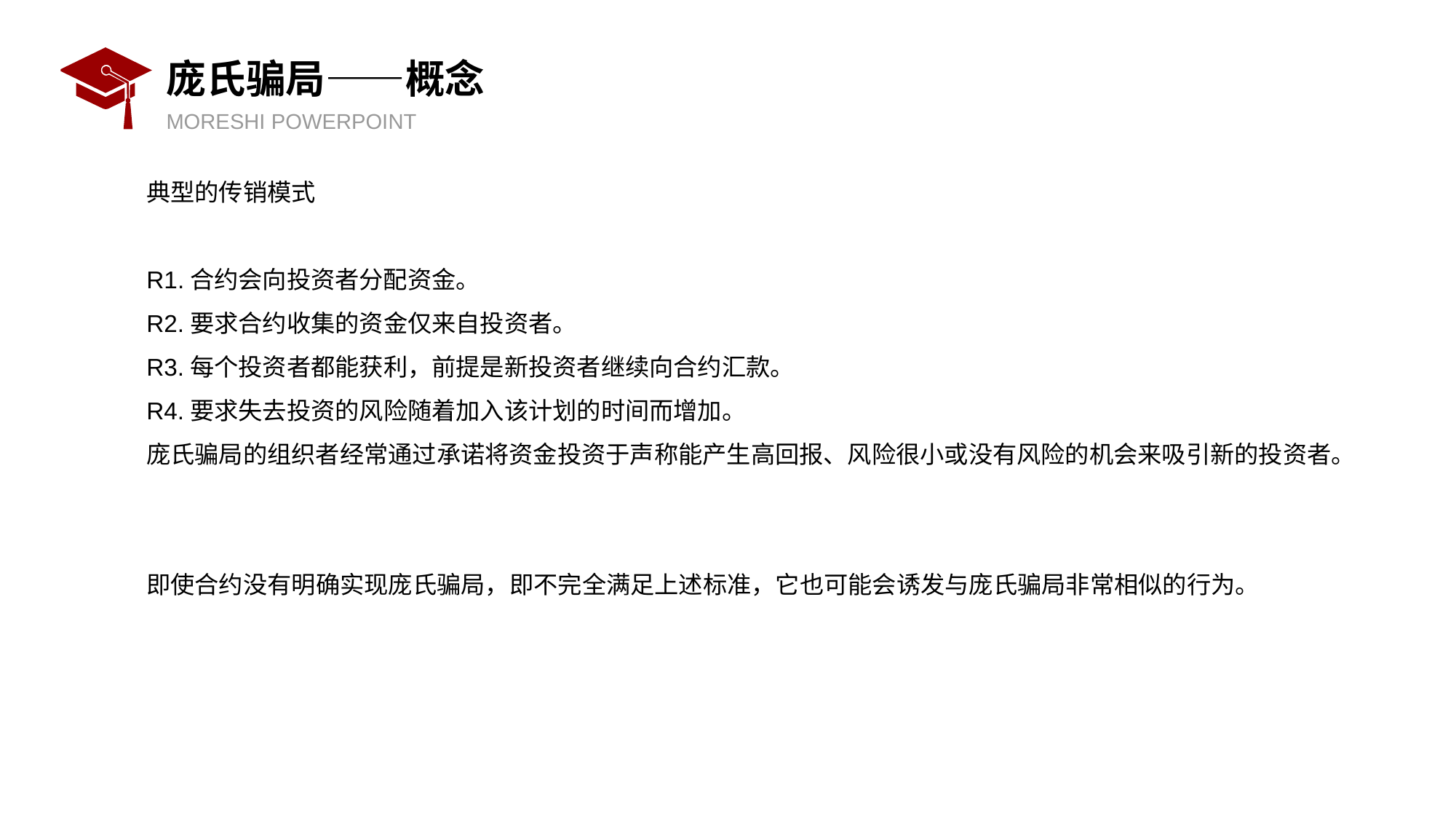

# 庞氏骗局——概念
典型的传销模式

R1.合约会向投资者分配资金。
R2.要求合约收集的资金仅来自投资者。
R3.每个投资者都能获利，前提是新投资者继续向合约汇款。
R4.要求失去投资的风险随着加入该计划的时间而增加。
庞氏骗局的组织者经常通过承诺将资金投资于声称能产生高回报、风险很小或没有风险的机会来吸引新的投资者。

即使合约没有明确实现庞氏骗局，即不完全满足上述标准，它也可能会诱发与庞氏骗局非常相似的行为。